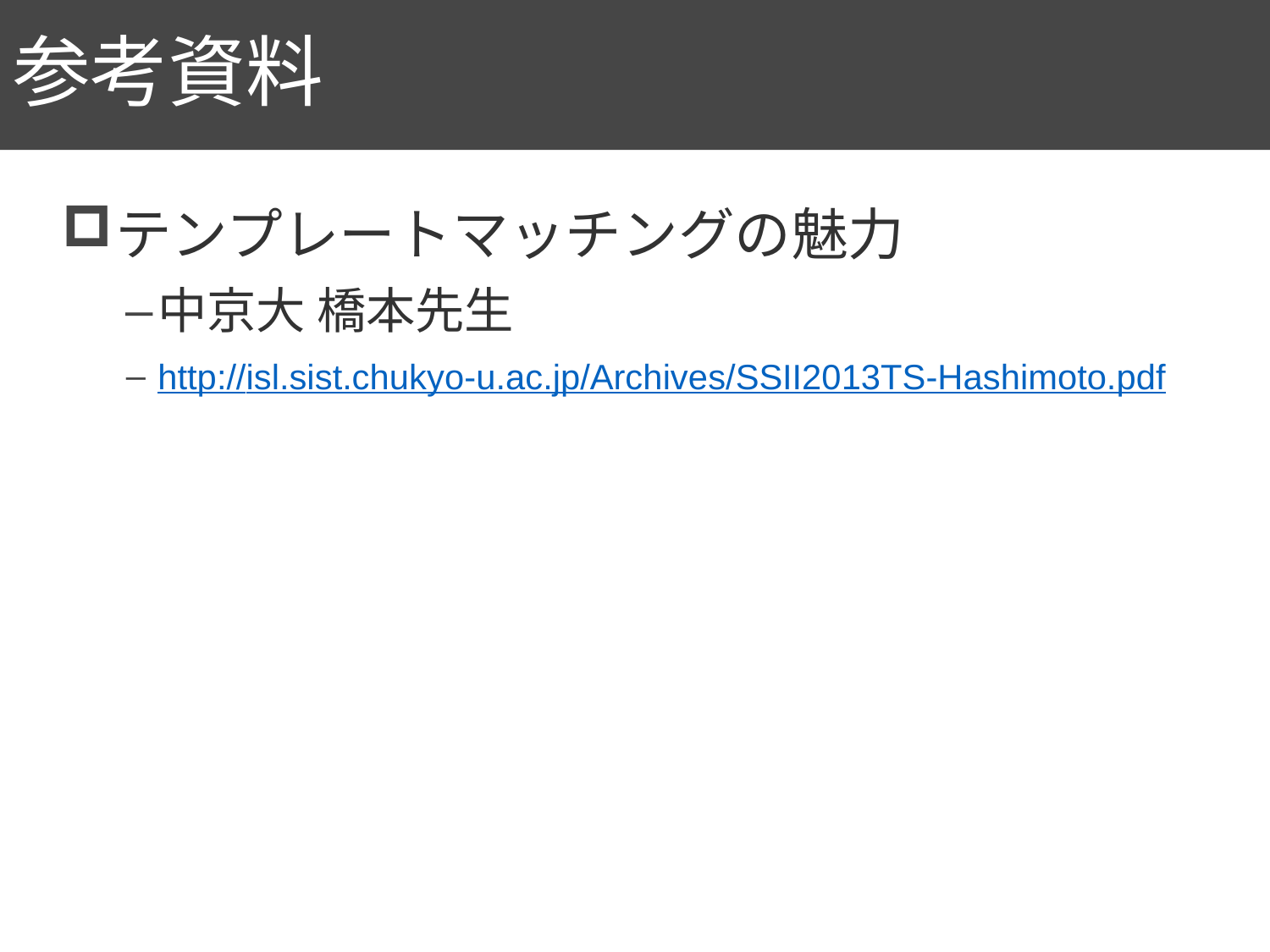

# 参考資料
105
テンプレートマッチングの魅力
中京大 橋本先生
http://isl.sist.chukyo-u.ac.jp/Archives/SSII2013TS-Hashimoto.pdf